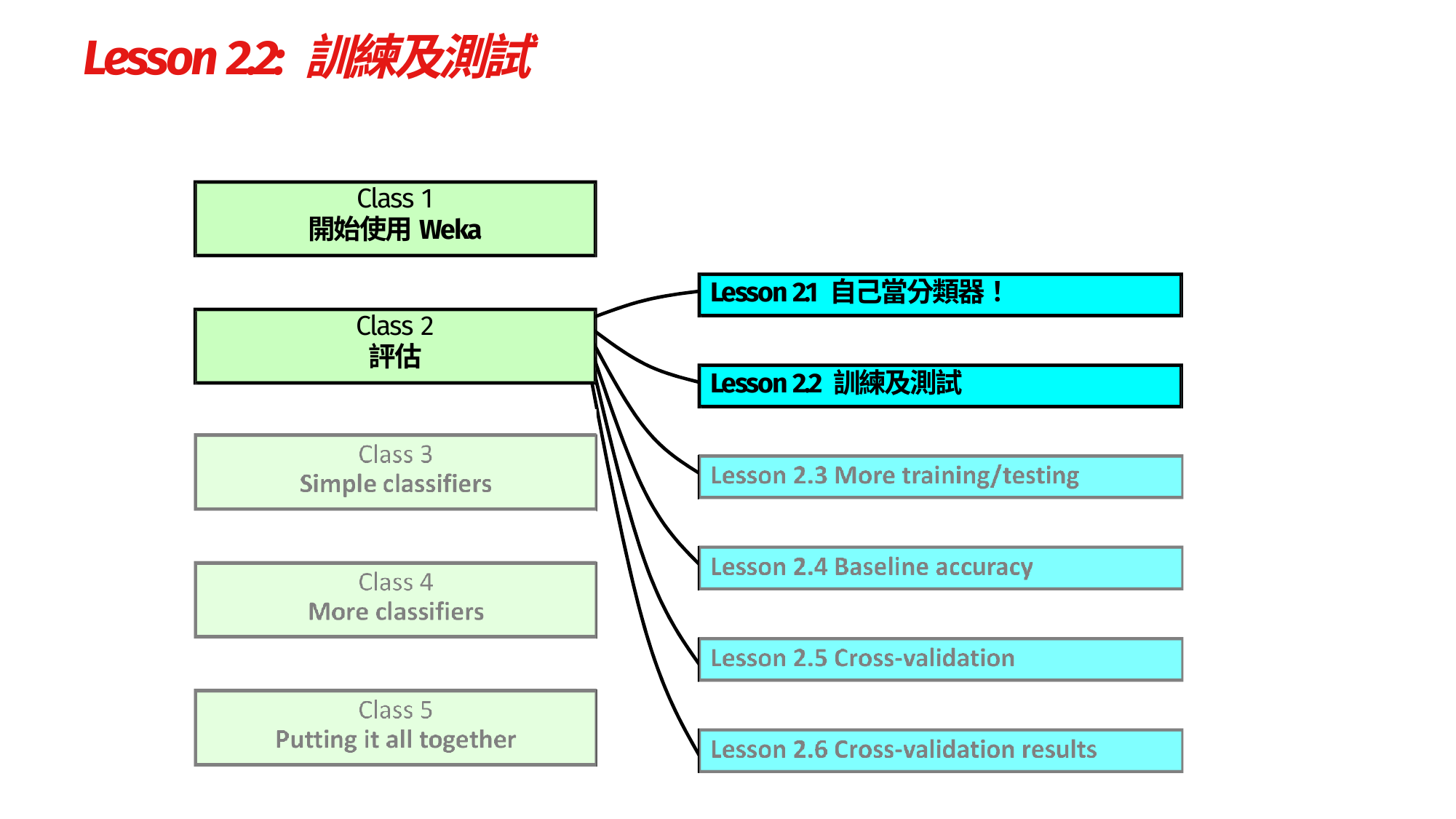

# Lesson 2.2: 訓練及測試

Class 1
開始使用Weka

Lesson 2.1 自己當分類器！

Class 2
評估

Lesson 2.2 訓練及測試

Class 3
Simple classifiers

Class 4
More classifiers

Class 5
Putting it all together
Lesson 2.3 More training/testing

Lesson 2.4 Baseline accuracy
Lesson 2.5 Cross‐validation

Lesson 2.6 Cross‐validation results